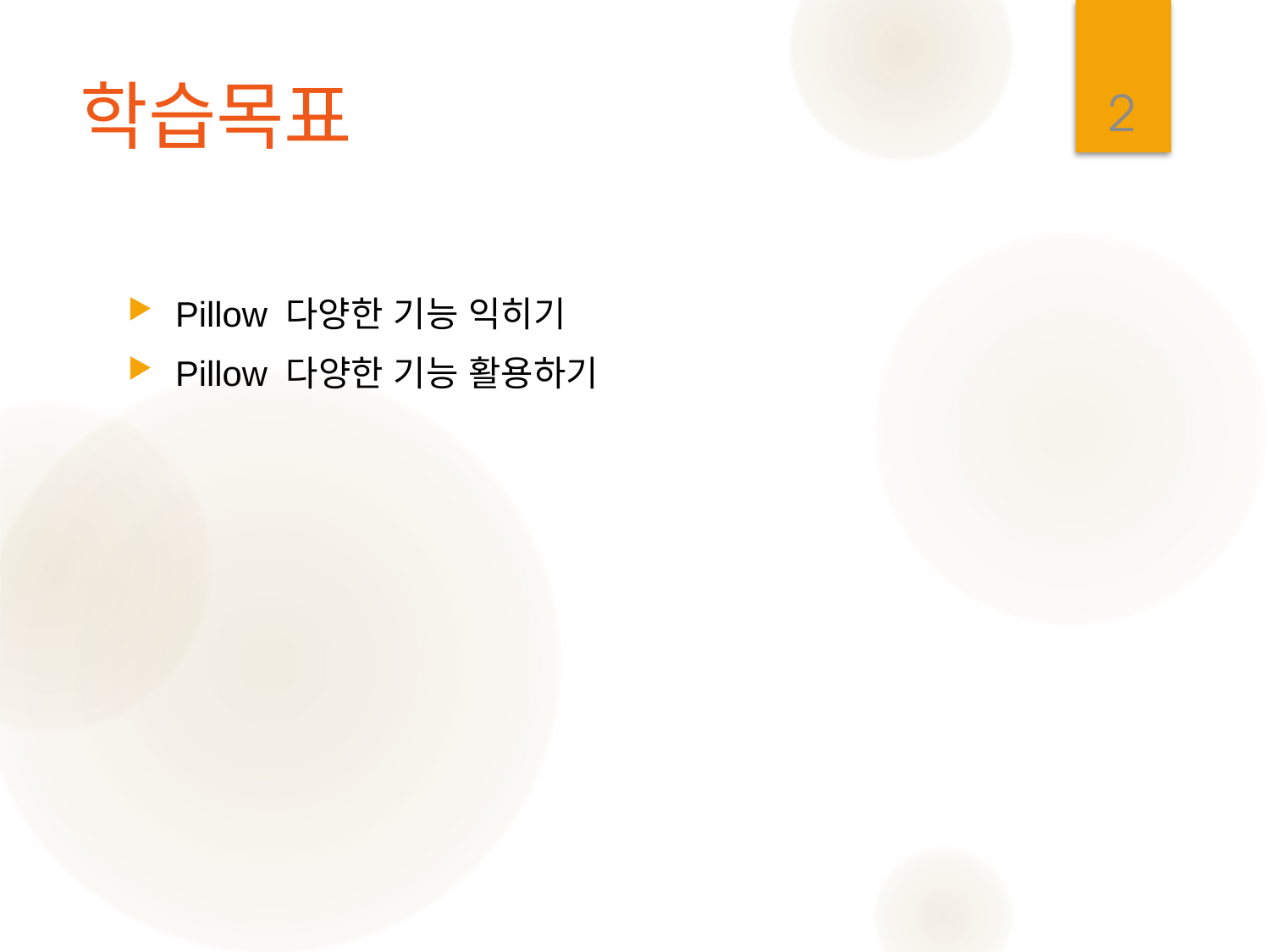

2
# 학습목표
Pillow 다양한 기능 익히기
Pillow 다양한 기능 활용하기